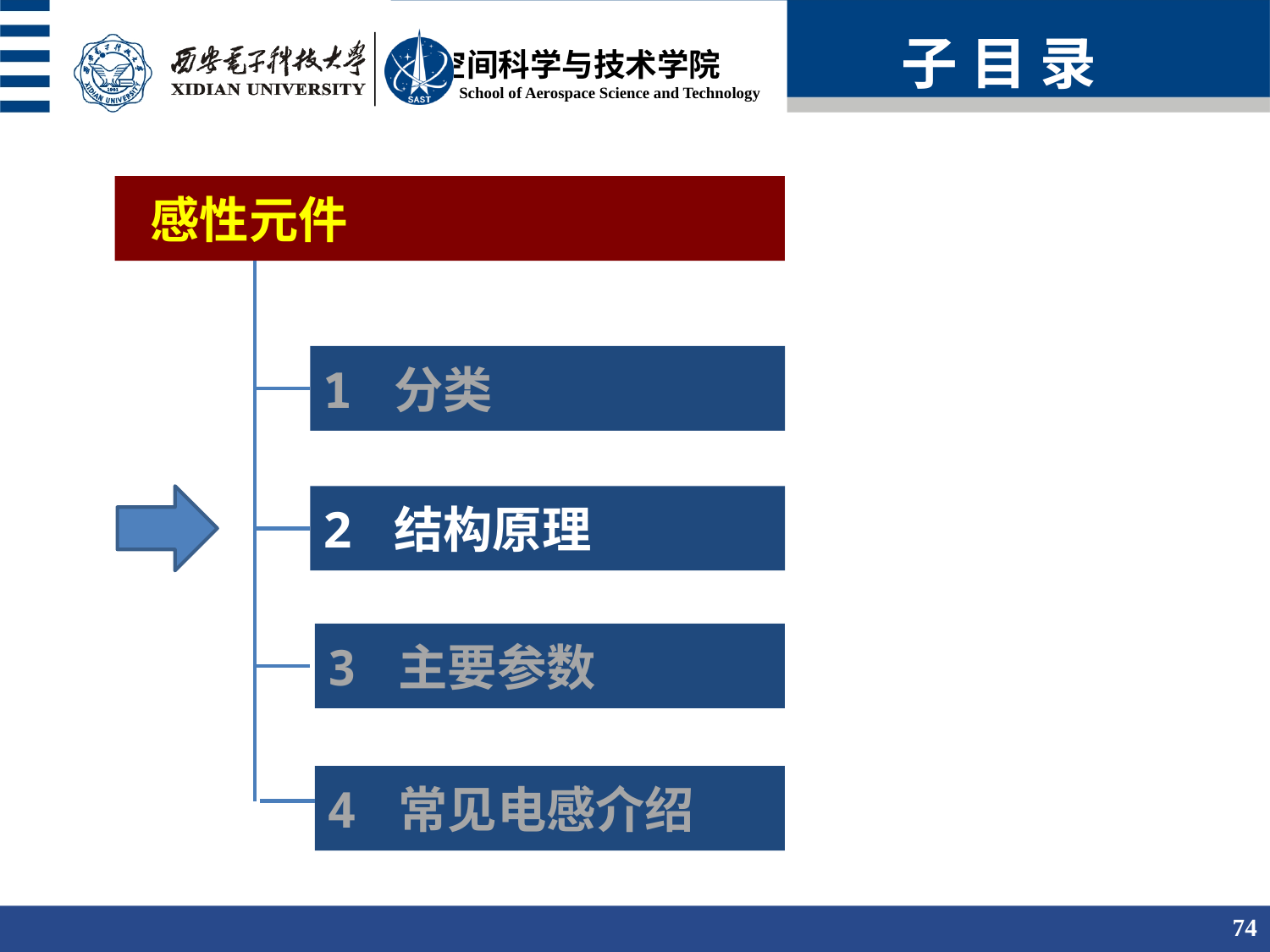

子 目 录
 感性元件
1 分类

2 结构原理
3 主要参数
4 常见电感介绍